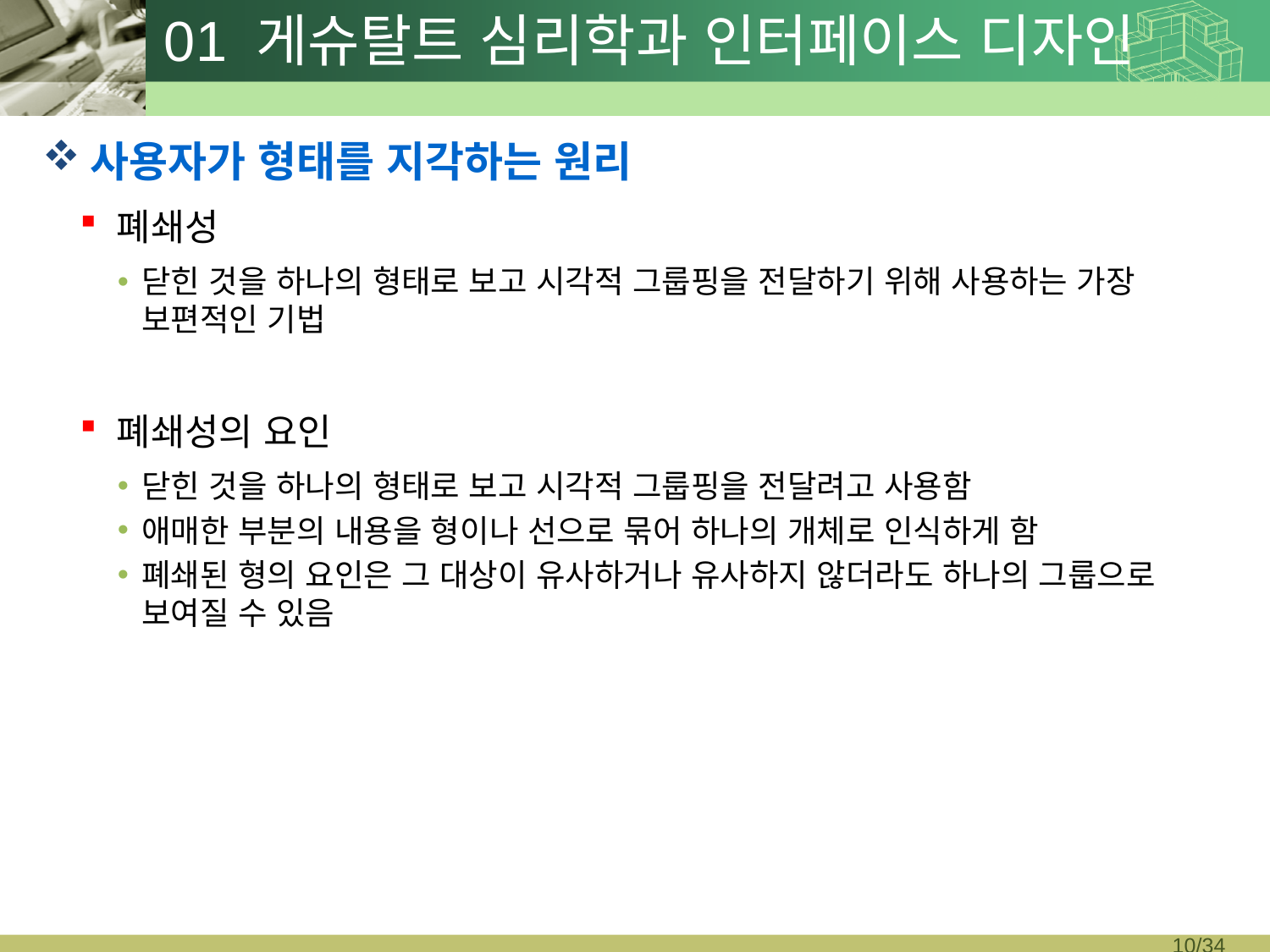

# 01 게슈탈트 심리학과 인터페이스 디자인
사용자가 형태를 지각하는 원리
폐쇄성
닫힌 것을 하나의 형태로 보고 시각적 그룹핑을 전달하기 위해 사용하는 가장 보편적인 기법

폐쇄성의 요인
닫힌 것을 하나의 형태로 보고 시각적 그룹핑을 전달려고 사용함
애매한 부분의 내용을 형이나 선으로 묶어 하나의 개체로 인식하게 함
폐쇄된 형의 요인은 그 대상이 유사하거나 유사하지 않더라도 하나의 그룹으로 보여질 수 있음